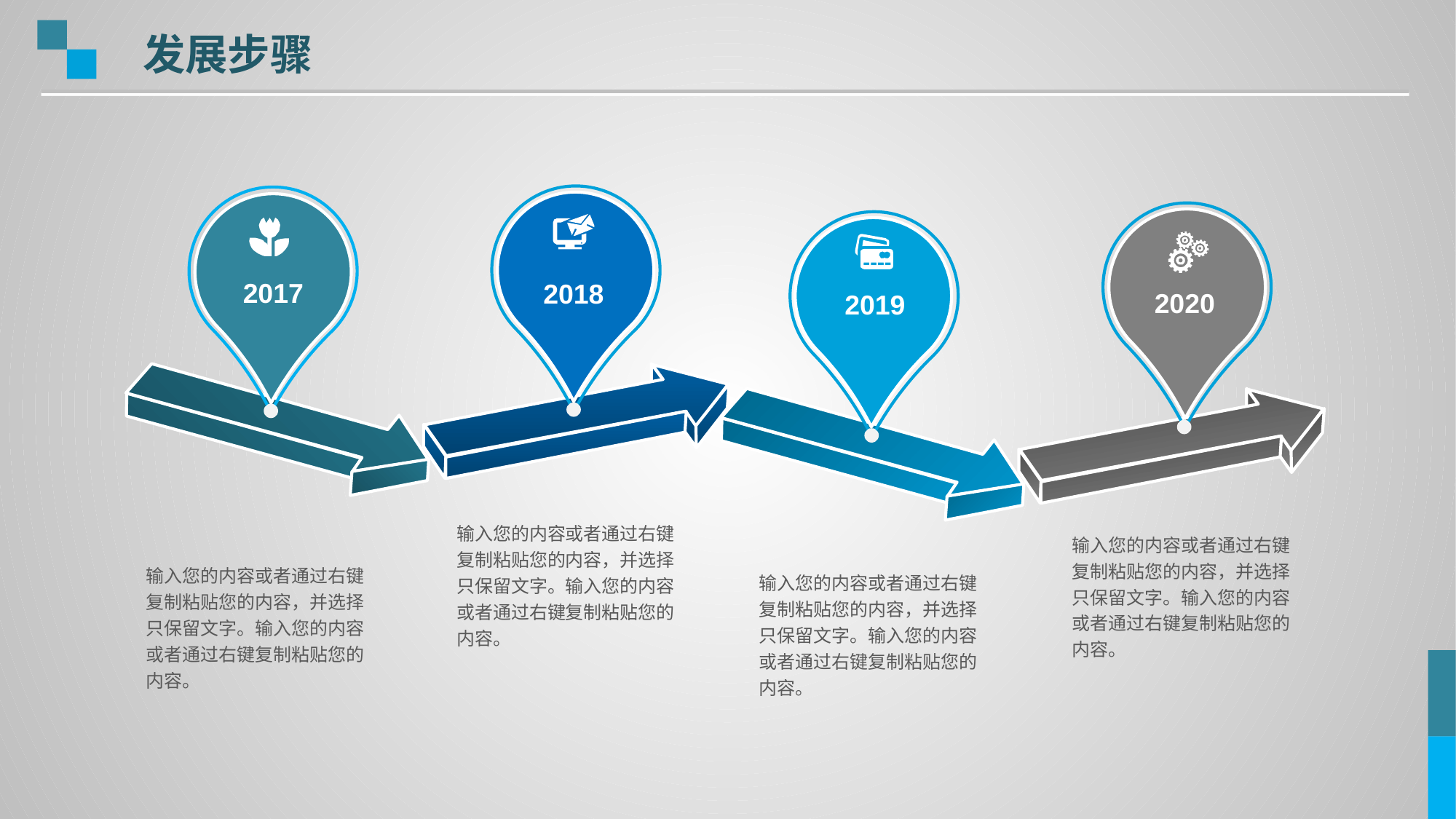

发展步骤

2018

2017

2020

2019

输入您的内容或者通过右键复制粘贴您的内容，并选择只保留文字。输入您的内容或者通过右键复制粘贴您的内容。
输入您的内容或者通过右键复制粘贴您的内容，并选择只保留文字。输入您的内容或者通过右键复制粘贴您的内容。
输入您的内容或者通过右键复制粘贴您的内容，并选择只保留文字。输入您的内容或者通过右键复制粘贴您的内容。
输入您的内容或者通过右键复制粘贴您的内容，并选择只保留文字。输入您的内容或者通过右键复制粘贴您的内容。